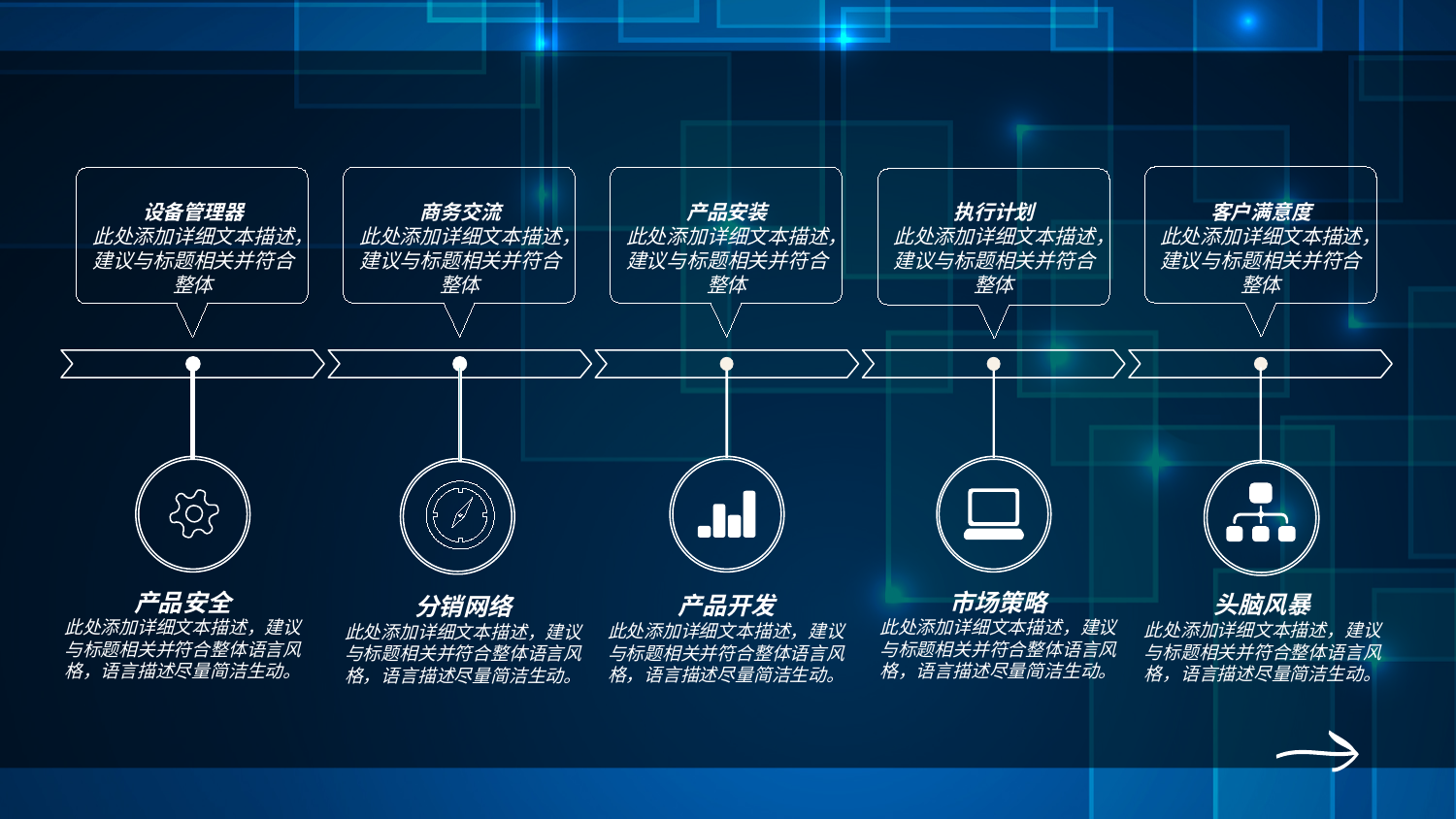

设备管理器
此处添加详细文本描述，建议与标题相关并符合整体
商务交流
此处添加详细文本描述，建议与标题相关并符合整体
产品安装
此处添加详细文本描述，建议与标题相关并符合整体
执行计划
此处添加详细文本描述，建议与标题相关并符合整体
客户满意度
此处添加详细文本描述，建议与标题相关并符合整体

产品安全
此处添加详细文本描述，建议与标题相关并符合整体语言风格，语言描述尽量简洁生动。
市场策略
此处添加详细文本描述，建议与标题相关并符合整体语言风格，语言描述尽量简洁生动。
头脑风暴
此处添加详细文本描述，建议与标题相关并符合整体语言风格，语言描述尽量简洁生动。
产品开发
此处添加详细文本描述，建议与标题相关并符合整体语言风格，语言描述尽量简洁生动。
分销网络
此处添加详细文本描述，建议与标题相关并符合整体语言风格，语言描述尽量简洁生动。